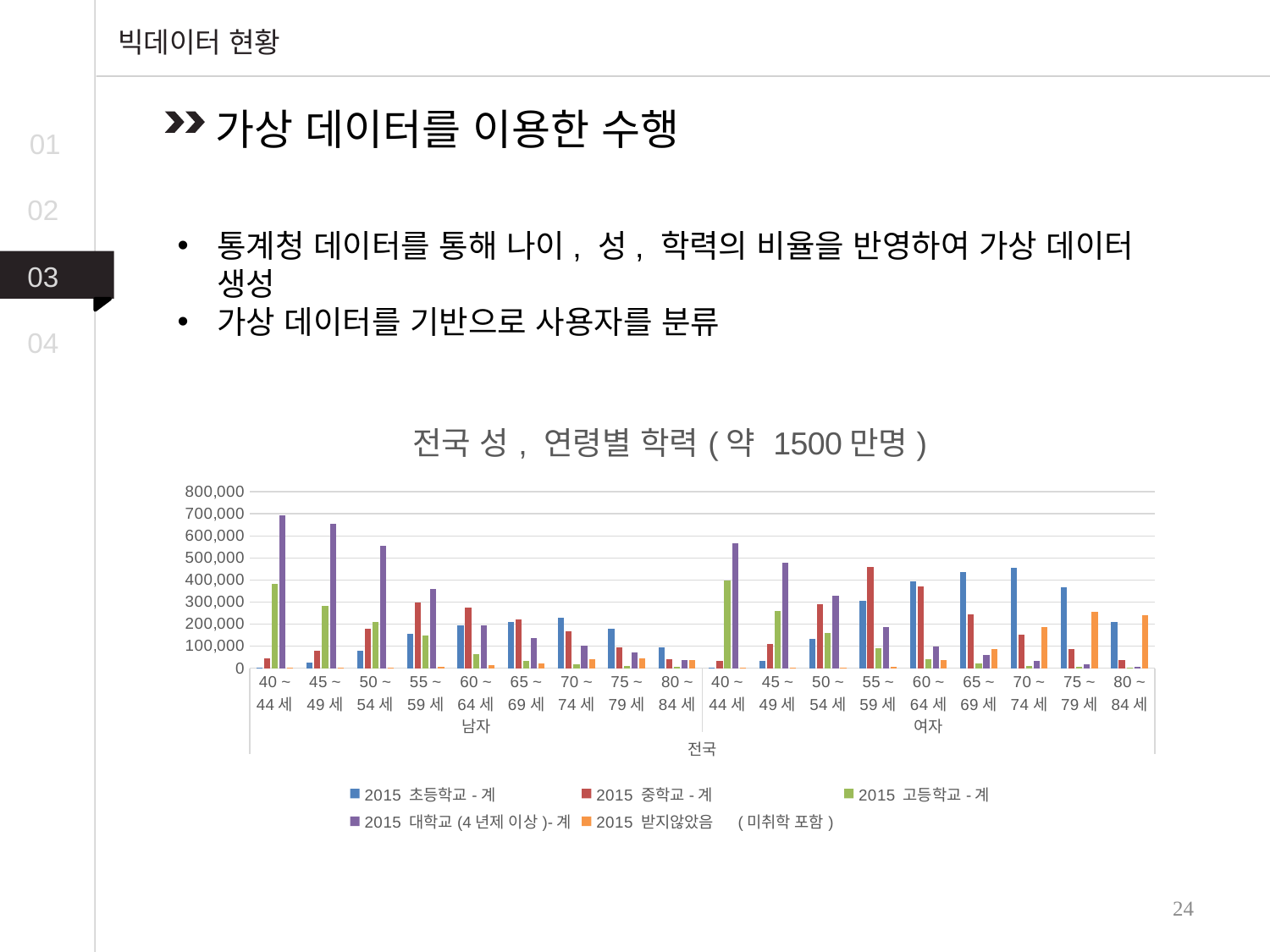

빅데이터 현황
가상 데이터를 이용한 수행

01
02
통계청 데이터를 통해 나이, 성, 학력의 비율을 반영하여 가상 데이터 생성
가상 데이터를 기반으로 사용자를 분류

03

04

### Chart: 전국 성, 연령별 학력(약 1500만명)

| Category | 2015 | 2015 | 2015 | 2015 | 2015 |
|---|---|---|---|---|---|
| 40 ~ 44세 | 3290.0 | 44311.0 | 380925.0 | 693208.0 | 2703.0 |
| 45 ~ 49세 | 23819.0 | 80065.0 | 283019.0 | 654575.0 | 3458.0 |
| 50 ~ 54세 | 77448.0 | 177753.0 | 209573.0 | 556638.0 | 4211.0 |
| 55 ~ 59세 | 156862.0 | 297920.0 | 146708.0 | 359385.0 | 5653.0 |
| 60 ~ 64세 | 193251.0 | 275042.0 | 61981.0 | 192839.0 | 14784.0 |
| 65 ~ 69세 | 207977.0 | 222124.0 | 32097.0 | 138273.0 | 22016.0 |
| 70 ~ 74세 | 227167.0 | 166125.0 | 17384.0 | 101128.0 | 39281.0 |
| 75 ~ 79세 | 177946.0 | 95349.0 | 11525.0 | 72535.0 | 45818.0 |
| 80 ~ 84세 | 92605.0 | 39442.0 | 6072.0 | 36511.0 | 38311.0 |
| 40 ~ 44세 | 3042.0 | 34719.0 | 397687.0 | 566562.0 | 2134.0 |
| 45 ~ 49세 | 33601.0 | 110068.0 | 261260.0 | 476983.0 | 2882.0 |
| 50 ~ 54세 | 132141.0 | 291620.0 | 158942.0 | 329988.0 | 3704.0 |
| 55 ~ 59세 | 304619.0 | 458827.0 | 91050.0 | 184909.0 | 7099.0 |
| 60 ~ 64세 | 395336.0 | 369825.0 | 42291.0 | 98906.0 | 36434.0 |
| 65 ~ 69세 | 435886.0 | 245044.0 | 21661.0 | 59807.0 | 85137.0 |
| 70 ~ 74세 | 454217.0 | 152509.0 | 10138.0 | 34539.0 | 185467.0 |
| 75 ~ 79세 | 368682.0 | 85463.0 | 5317.0 | 17087.0 | 254992.0 |
| 80 ~ 84세 | 208336.0 | 37503.0 | 2695.0 | 7364.0 | 240953.0 |
24